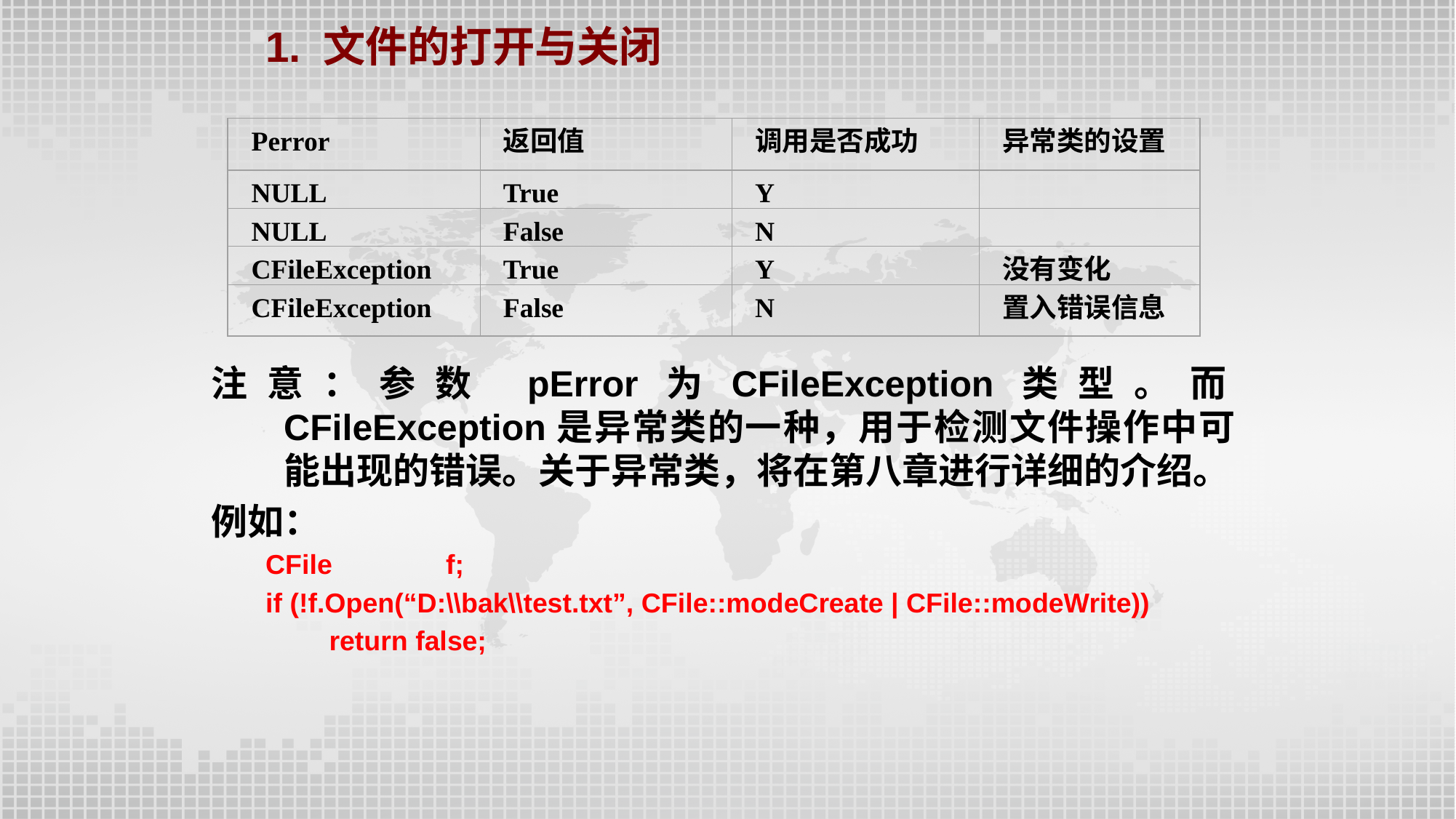

1. 文件的打开与关闭

Perror

返回值

调用是否成功

异常类的设置

NULL

True

Y

NULL

False

N

CFileException

True

Y

没有变化

CFileException

False

N

置入错误信息

注意：参数 pError为CFileException类型。而CFileException是异常类的一种，用于检测文件操作中可能出现的错误。关于异常类，将在第八章进行详细的介绍。
例如：
CFile	 f;
if (!f.Open(“D:\\bak\\test.txt”, CFile::modeCreate | CFile::modeWrite))
	return false;